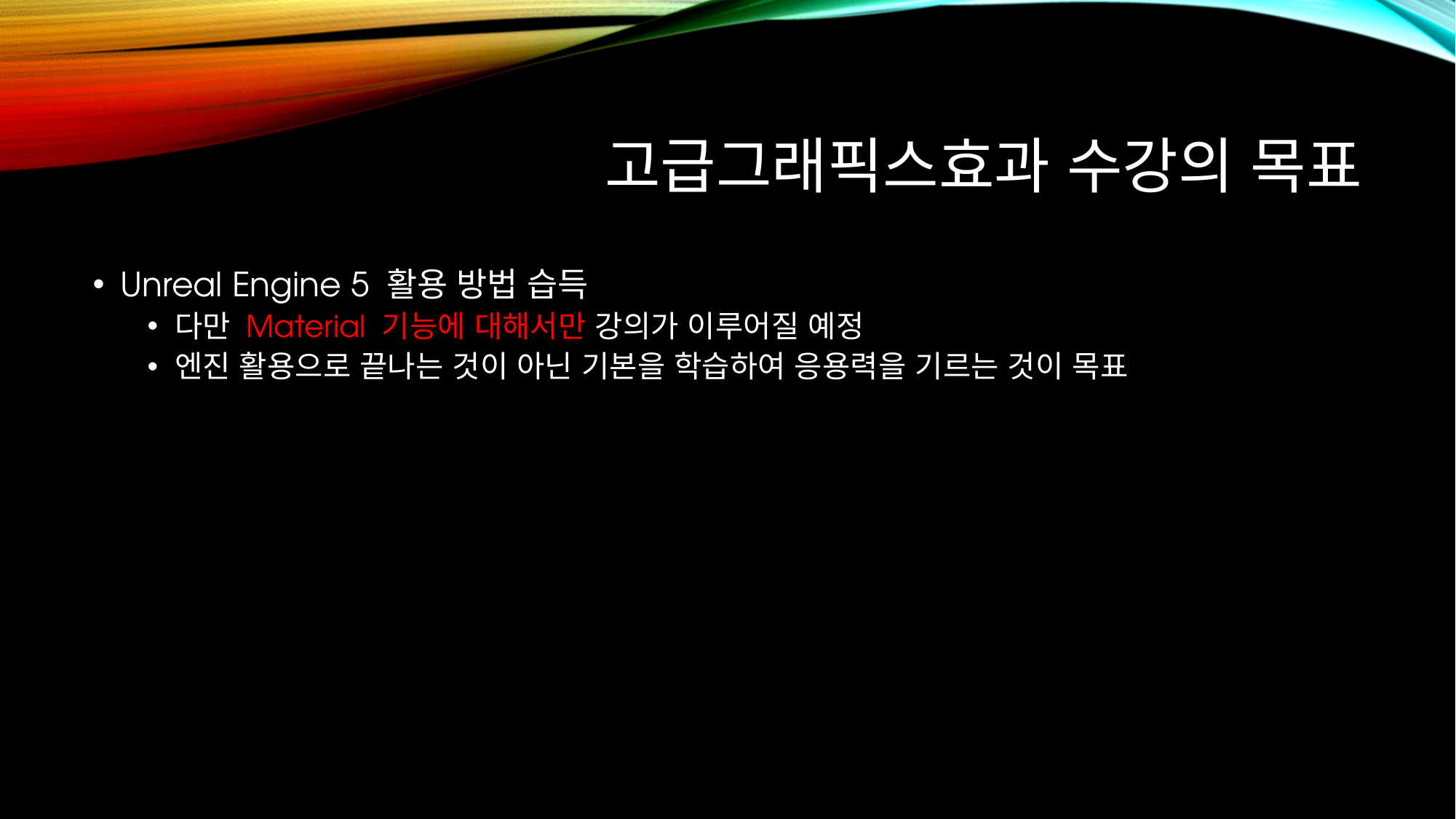

# 고급그래픽스효과 수강의 목표
Unreal Engine 5 활용 방법 습득
다만 Material 기능에 대해서만 강의가 이루어질 예정
엔진 활용으로 끝나는 것이 아닌 기본을 학습하여 응용력을 기르는 것이 목표